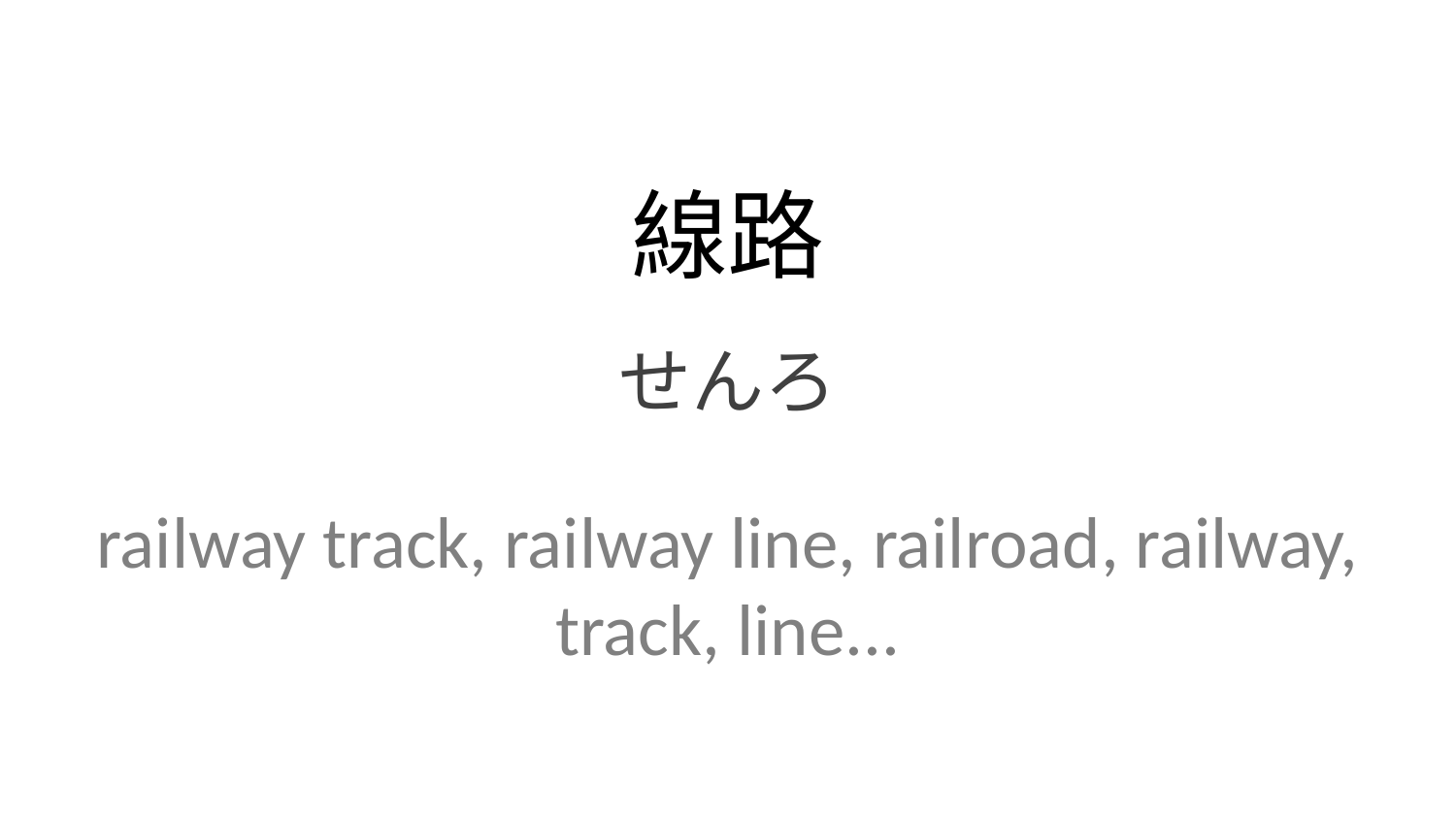

線路

せんろ
railway track, railway line, railroad, railway, track, line...